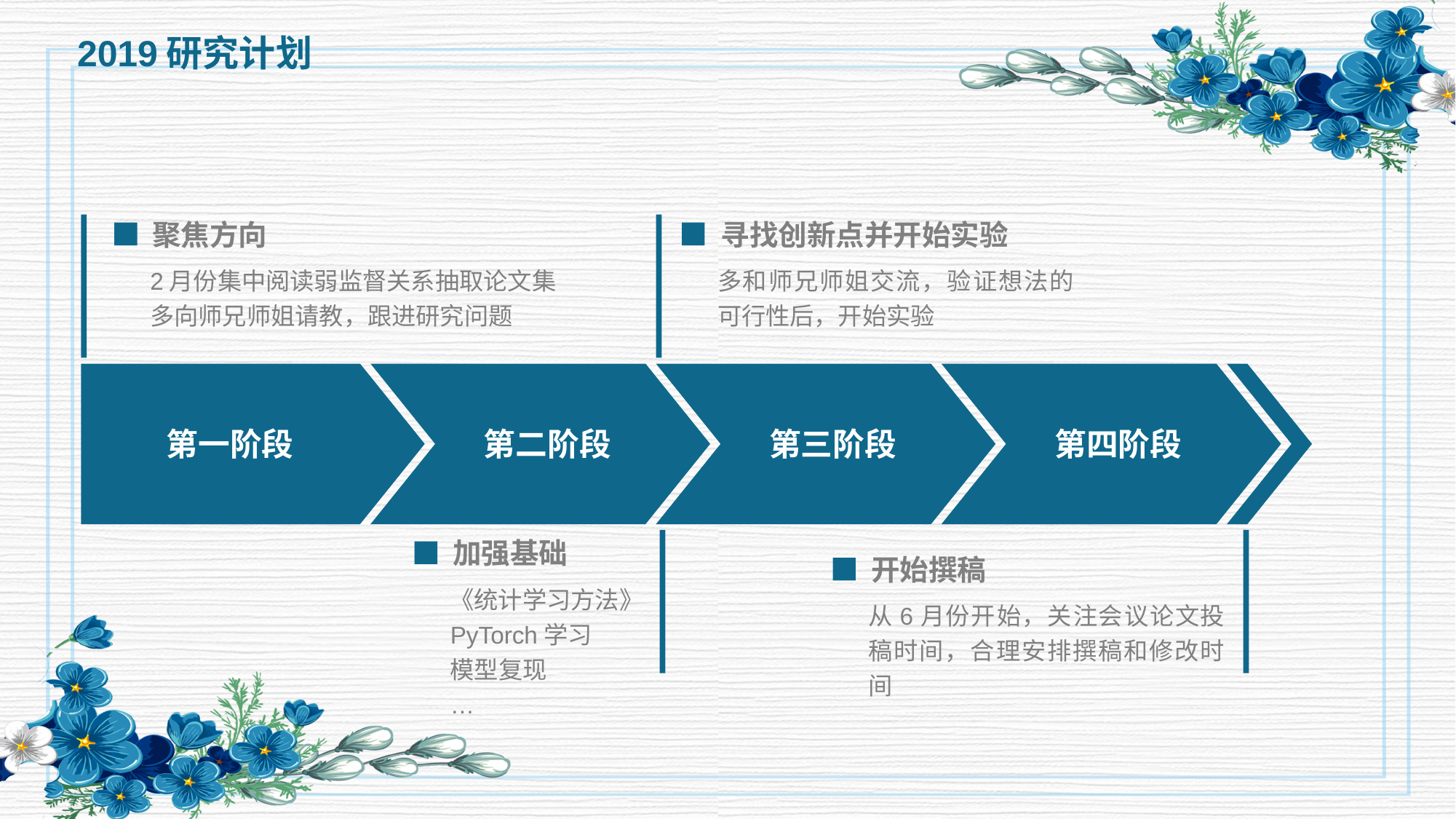

2019研究计划
聚焦方向
寻找创新点并开始实验

2月份集中阅读弱监督关系抽取论文集
多向师兄师姐请教，跟进研究问题

多和师兄师姐交流，验证想法的可行性后，开始实验

第一阶段
第二阶段
第三阶段
第四阶段
加强基础

开始撰稿

《统计学习方法》
PyTorch学习
模型复现
…
从6月份开始，关注会议论文投稿时间，合理安排撰稿和修改时间